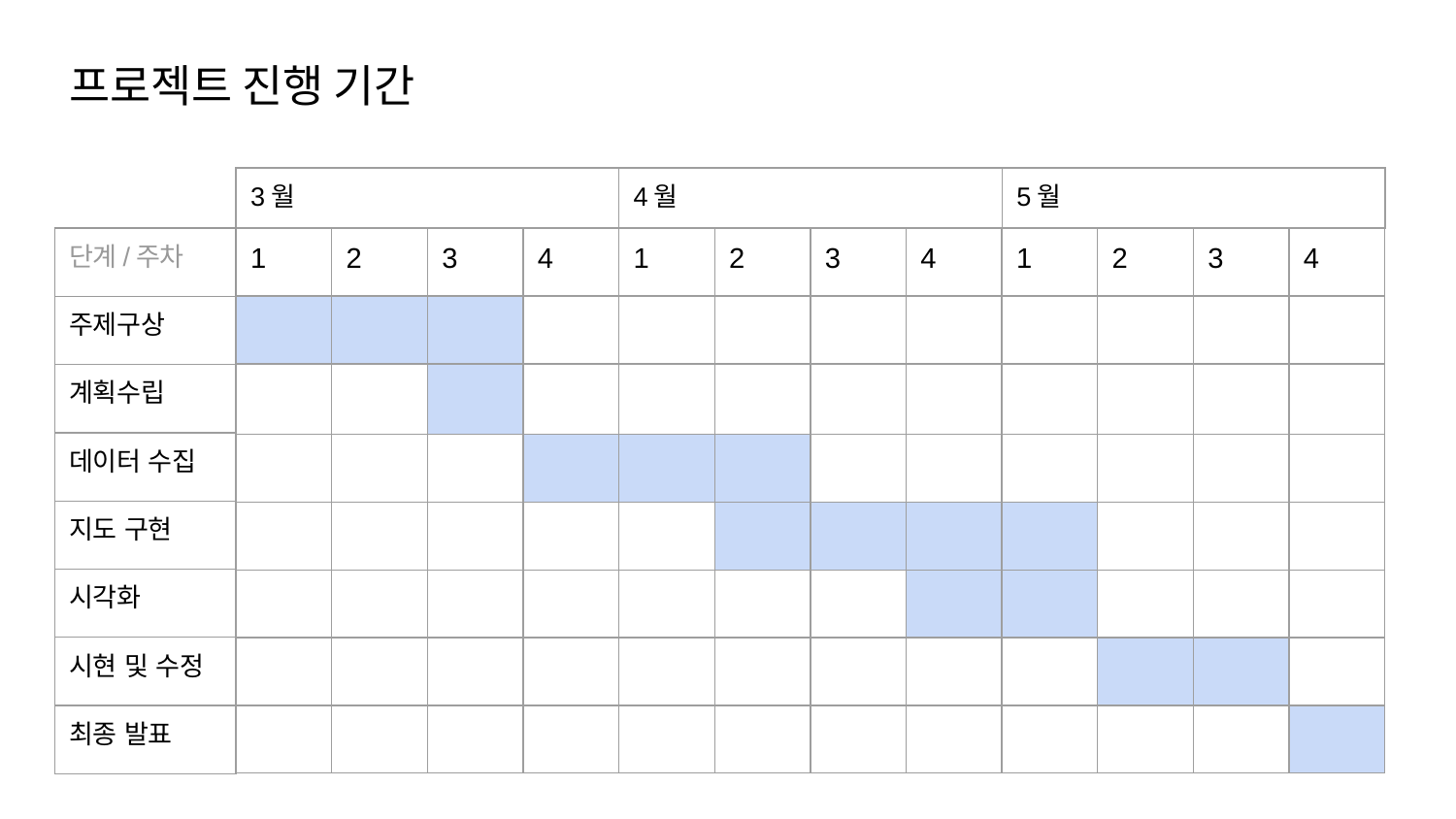

프로젝트 진행 기간
| 3월 | 4월 | 5월 |
| --- | --- | --- |
| 단계/주차 |
| --- |
| 주제구상 |
| 계획수립 |
| 데이터 수집 |
| 지도 구현 |
| 시각화 |
| 시현 및 수정 |
| 최종 발표 |
| 1 | 2 | 3 | 4 | 1 | 2 | 3 | 4 | 1 | 2 | 3 | 4 |
| --- | --- | --- | --- | --- | --- | --- | --- | --- | --- | --- | --- |
|  |  |  |  |  |  |  |  |  |  |  |  |
|  |  |  |  |  |  |  |  |  |  |  |  |
|  |  |  |  |  |  |  |  |  |  |  |  |
|  |  |  |  |  |  |  |  |  |  |  |  |
|  |  |  |  |  |  |  |  |  |  |  |  |
|  |  |  |  |  |  |  |  |  |  |  |  |
|  |  |  |  |  |  |  |  |  |  |  |  |